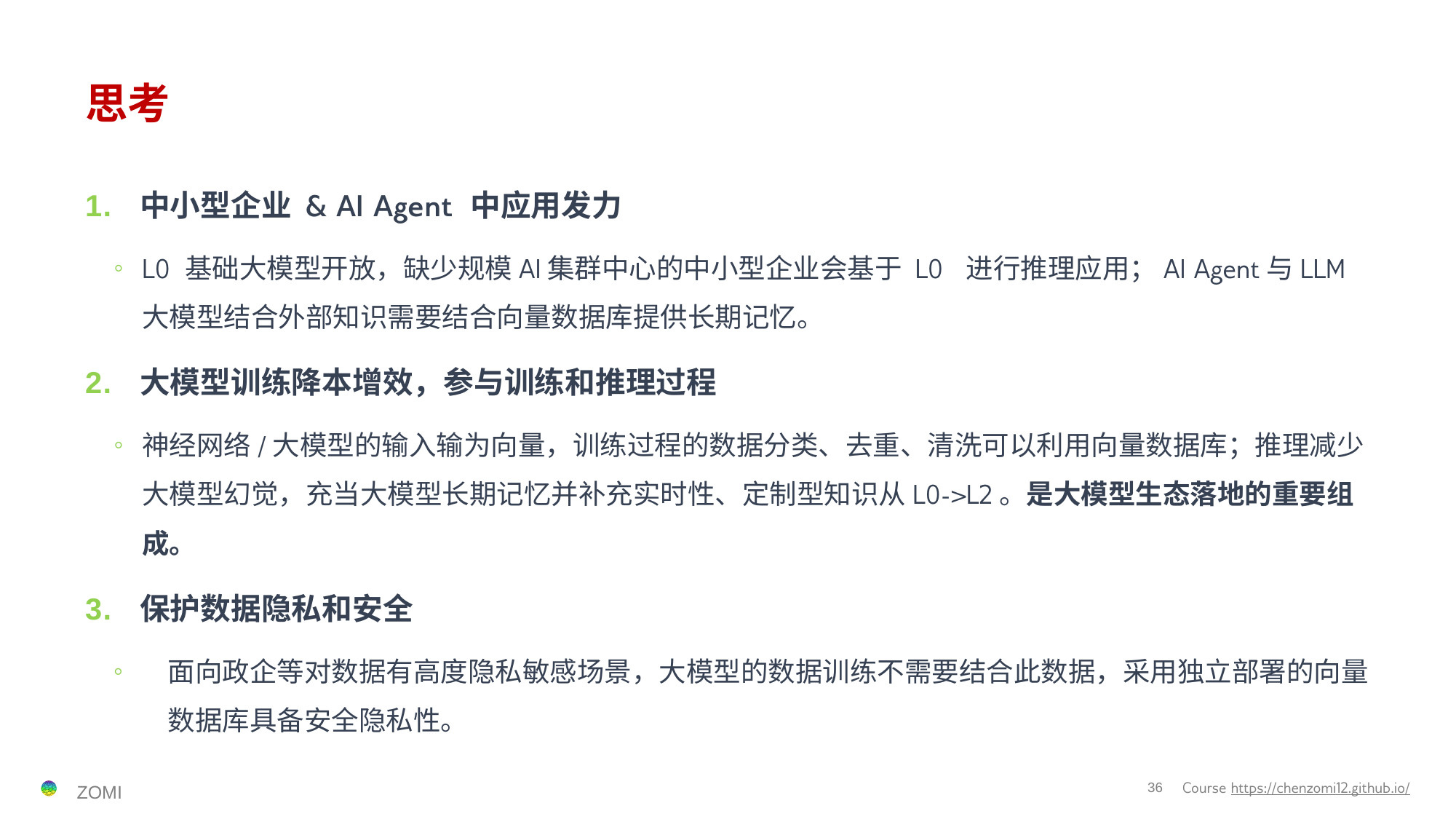

# 思考
中小型企业 & AI Agent 中应用发力
L0 基础大模型开放，缺少规模AI集群中心的中小型企业会基于 L0  进行推理应用；AI Agent与LLM大模型结合外部知识需要结合向量数据库提供长期记忆。
大模型训练降本增效，参与训练和推理过程
神经网络/大模型的输入输为向量，训练过程的数据分类、去重、清洗可以利用向量数据库；推理减少大模型幻觉，充当大模型长期记忆并补充实时性、定制型知识从L0->L2。是大模型生态落地的重要组成。
保护数据隐私和安全
面向政企等对数据有高度隐私敏感场景，大模型的数据训练不需要结合此数据，采用独立部署的向量数据库具备安全隐私性。